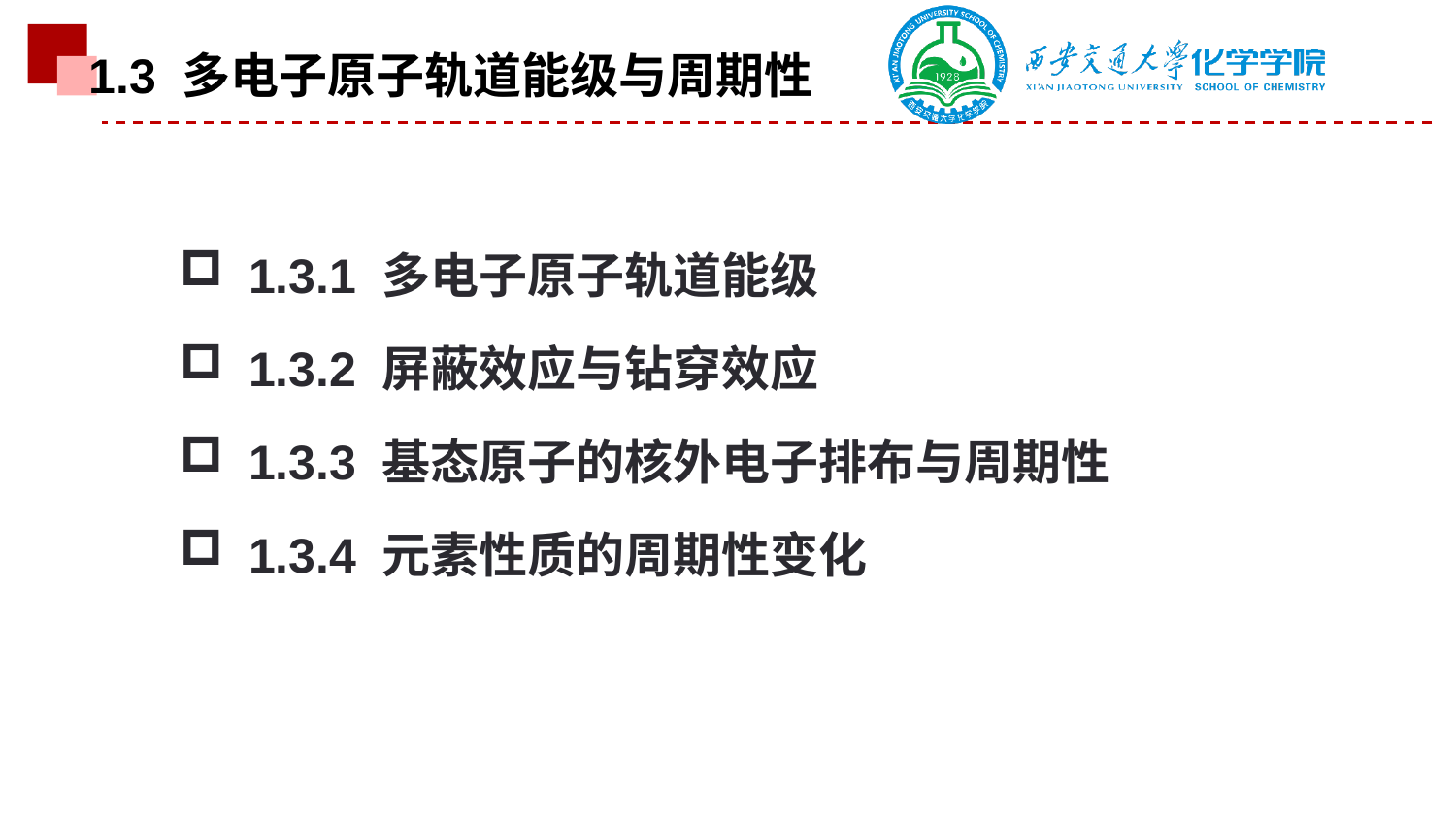

1.3 多电子原子轨道能级与周期性
 1.3.1 多电子原子轨道能级
 1.3.2 屏蔽效应与钻穿效应
 1.3.3 基态原子的核外电子排布与周期性
 1.3.4 元素性质的周期性变化